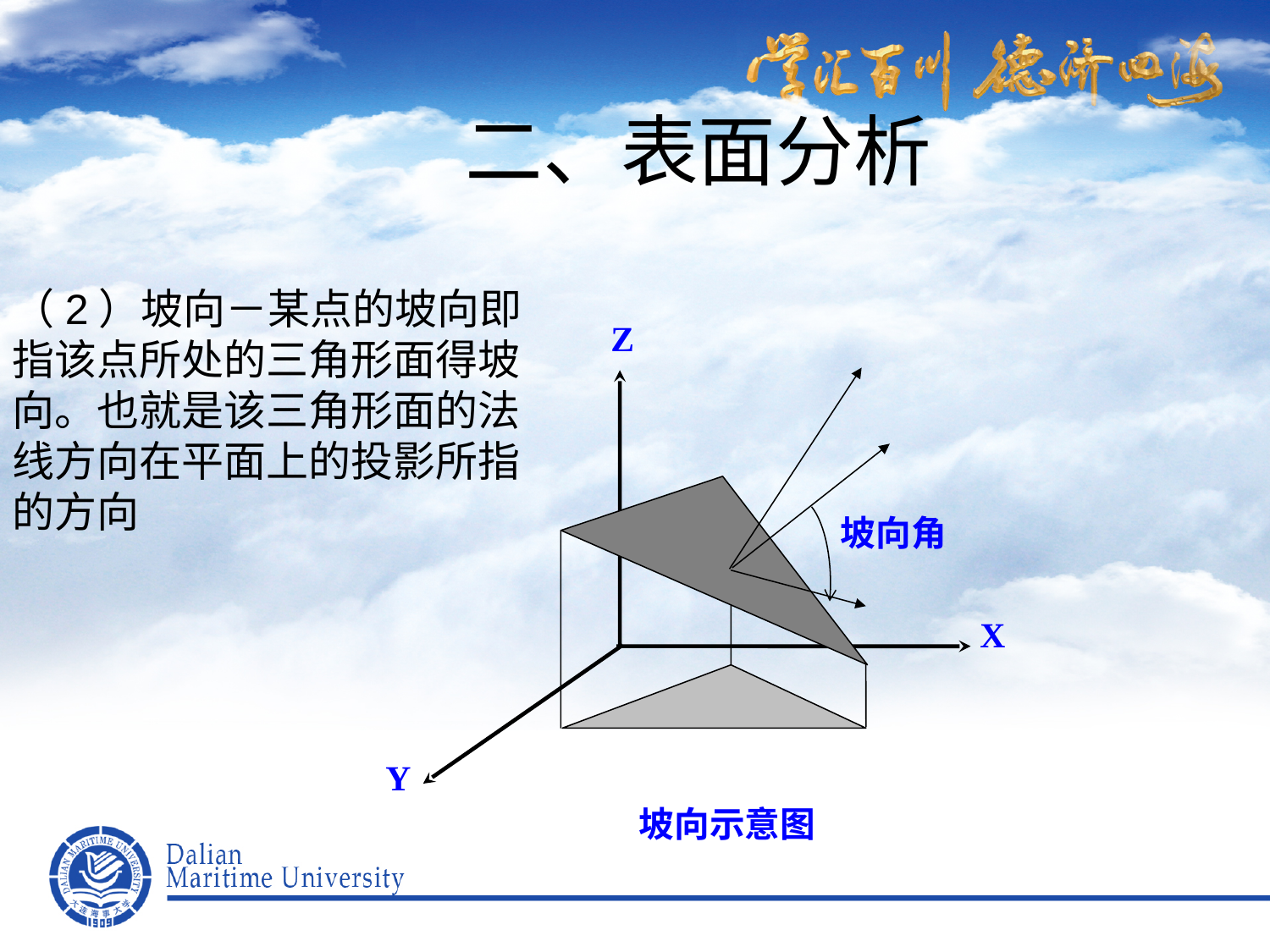

二、表面分析
（2）坡向－某点的坡向即指该点所处的三角形面得坡向。也就是该三角形面的法线方向在平面上的投影所指的方向
Z

坡向角

X

Y
坡向示意图